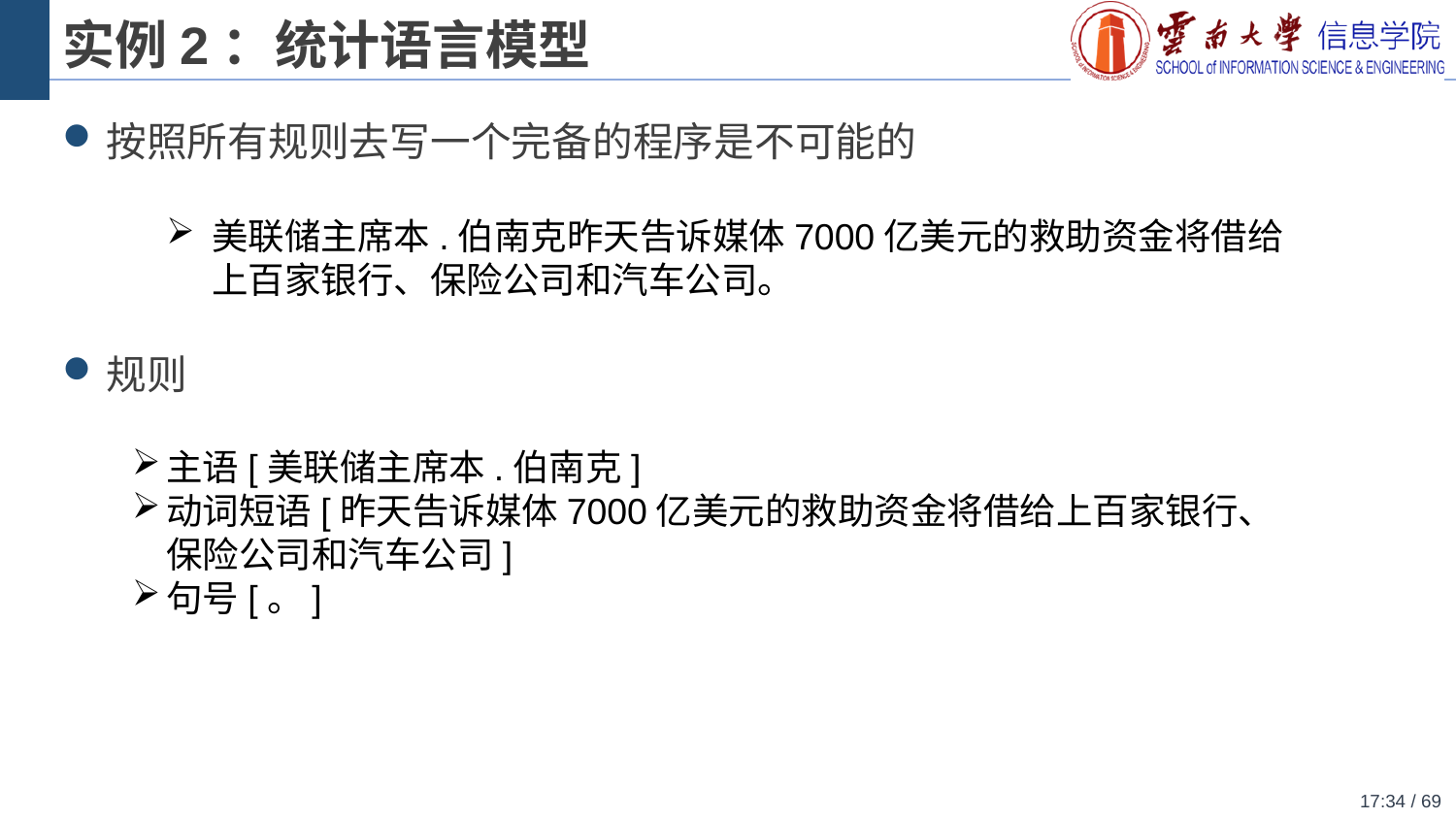

# 实例2：统计语言模型
按照所有规则去写一个完备的程序是不可能的

规则
美联储主席本.伯南克昨天告诉媒体7000亿美元的救助资金将借给上百家银行、保险公司和汽车公司。
主语[美联储主席本.伯南克]
动词短语[昨天告诉媒体7000亿美元的救助资金将借给上百家银行、保险公司和汽车公司]
句号[。]